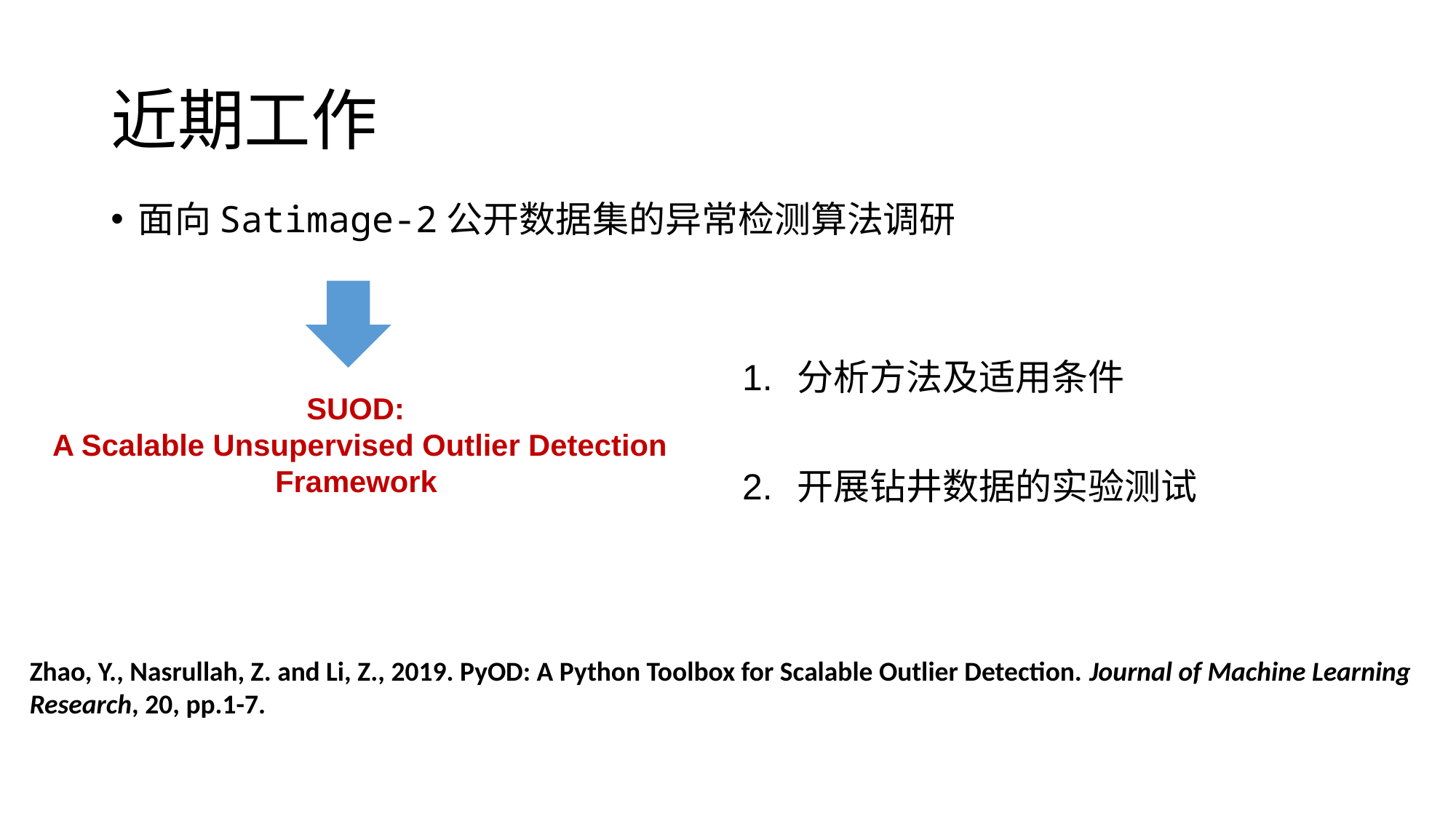

# 近期工作
面向Satimage-2公开数据集的异常检测算法调研

分析方法及适用条件

开展钻井数据的实验测试
SUOD:
A Scalable Unsupervised Outlier Detection Framework
Zhao, Y., Nasrullah, Z. and Li, Z., 2019. PyOD: A Python Toolbox for Scalable Outlier Detection. Journal of Machine Learning Research, 20, pp.1-7.